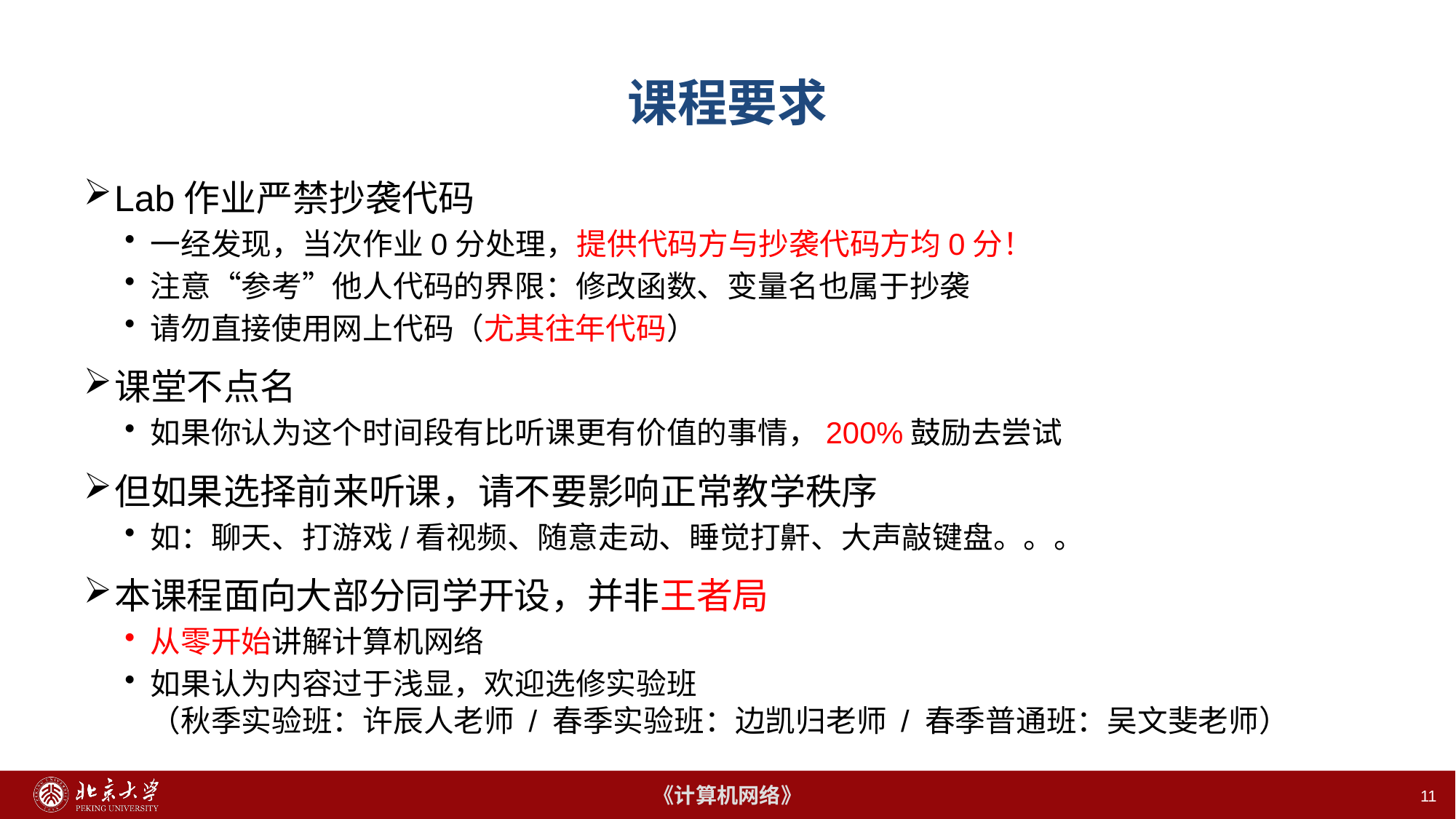

# 课程要求
Lab作业严禁抄袭代码
一经发现，当次作业0分处理，提供代码方与抄袭代码方均0分！
注意“参考”他人代码的界限：修改函数、变量名也属于抄袭
请勿直接使用网上代码（尤其往年代码）
课堂不点名
如果你认为这个时间段有比听课更有价值的事情，200%鼓励去尝试
但如果选择前来听课，请不要影响正常教学秩序
如：聊天、打游戏/看视频、随意走动、睡觉打鼾、大声敲键盘。。。
本课程面向大部分同学开设，并非王者局
从零开始讲解计算机网络
如果认为内容过于浅显，欢迎选修实验班
（秋季实验班：许辰人老师 / 春季实验班：边凯归老师 / 春季普通班：吴文斐老师）
11